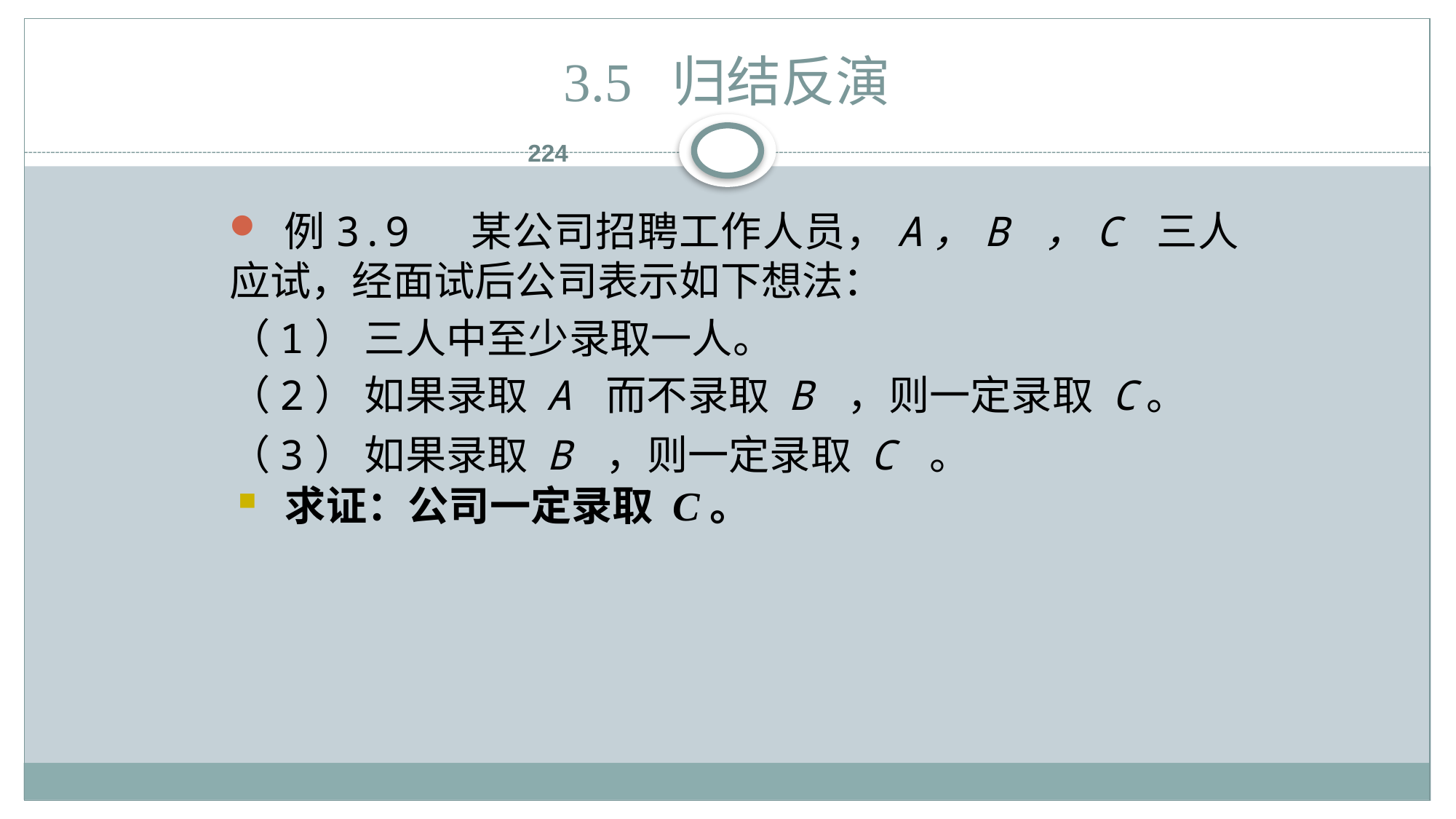

# 3.5  归结反演
224
 例3.9  某公司招聘工作人员，A，B ，C 三人应试，经面试后公司表示如下想法：
（1） 三人中至少录取一人。
（2） 如果录取 A 而不录取 B ，则一定录取 C。
（3） 如果录取 B ，则一定录取 C 。
  求证：公司一定录取 C。